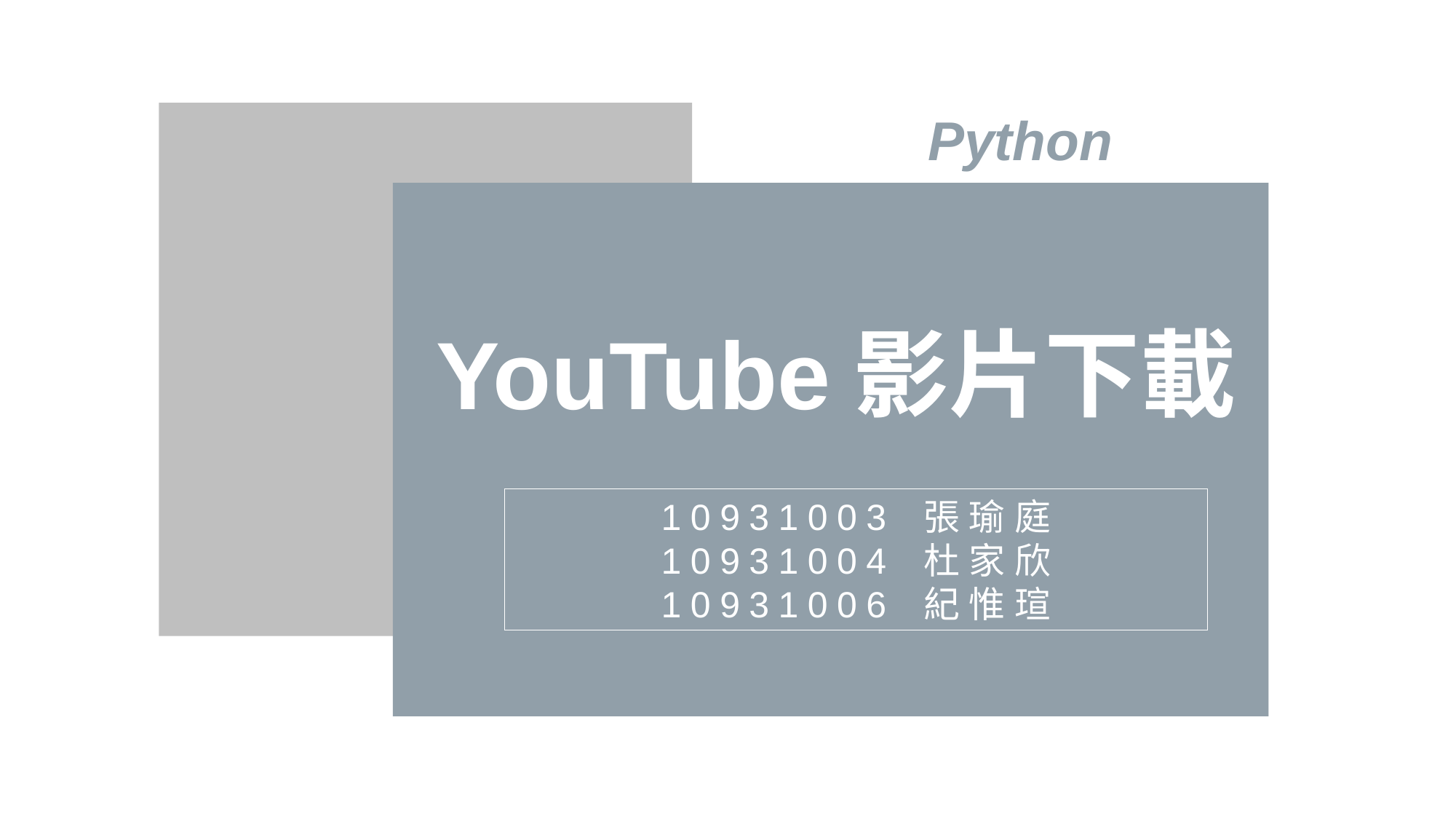

Python

YouTube影片下載
10931003 張瑜庭
10931004 杜家欣
10931006 紀惟瑄